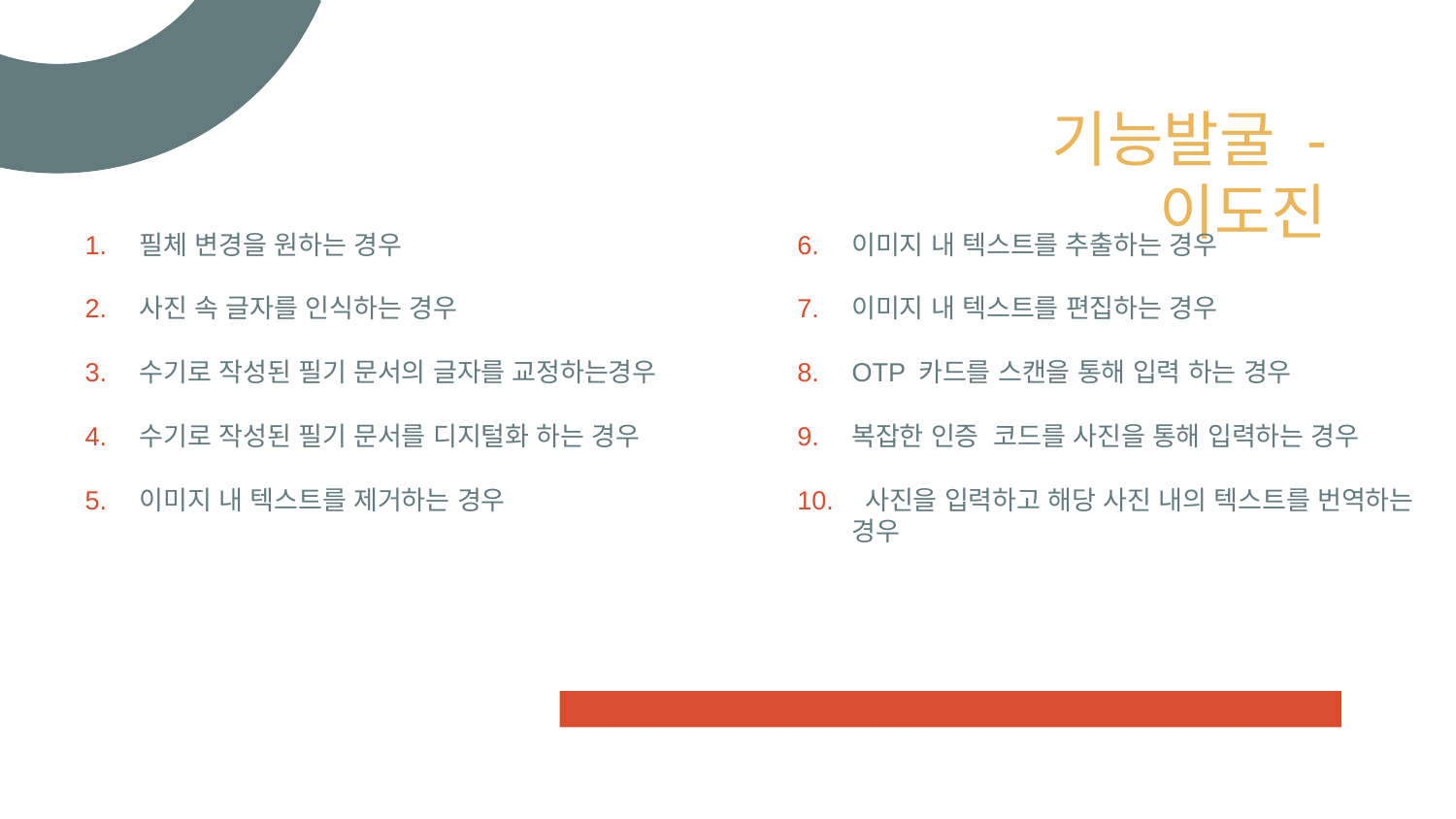

# 기능발굴 - 이도진
필체 변경을 원하는 경우
사진 속 글자를 인식하는 경우
수기로 작성된 필기 문서의 글자를 교정하는경우
수기로 작성된 필기 문서를 디지털화 하는 경우
이미지 내 텍스트를 제거하는 경우
이미지 내 텍스트를 추출하는 경우
이미지 내 텍스트를 편집하는 경우
OTP 카드를 스캔을 통해 입력 하는 경우
복잡한 인증  코드를 사진을 통해 입력하는 경우
 사진을 입력하고 해당 사진 내의 텍스트를 번역하는 경우